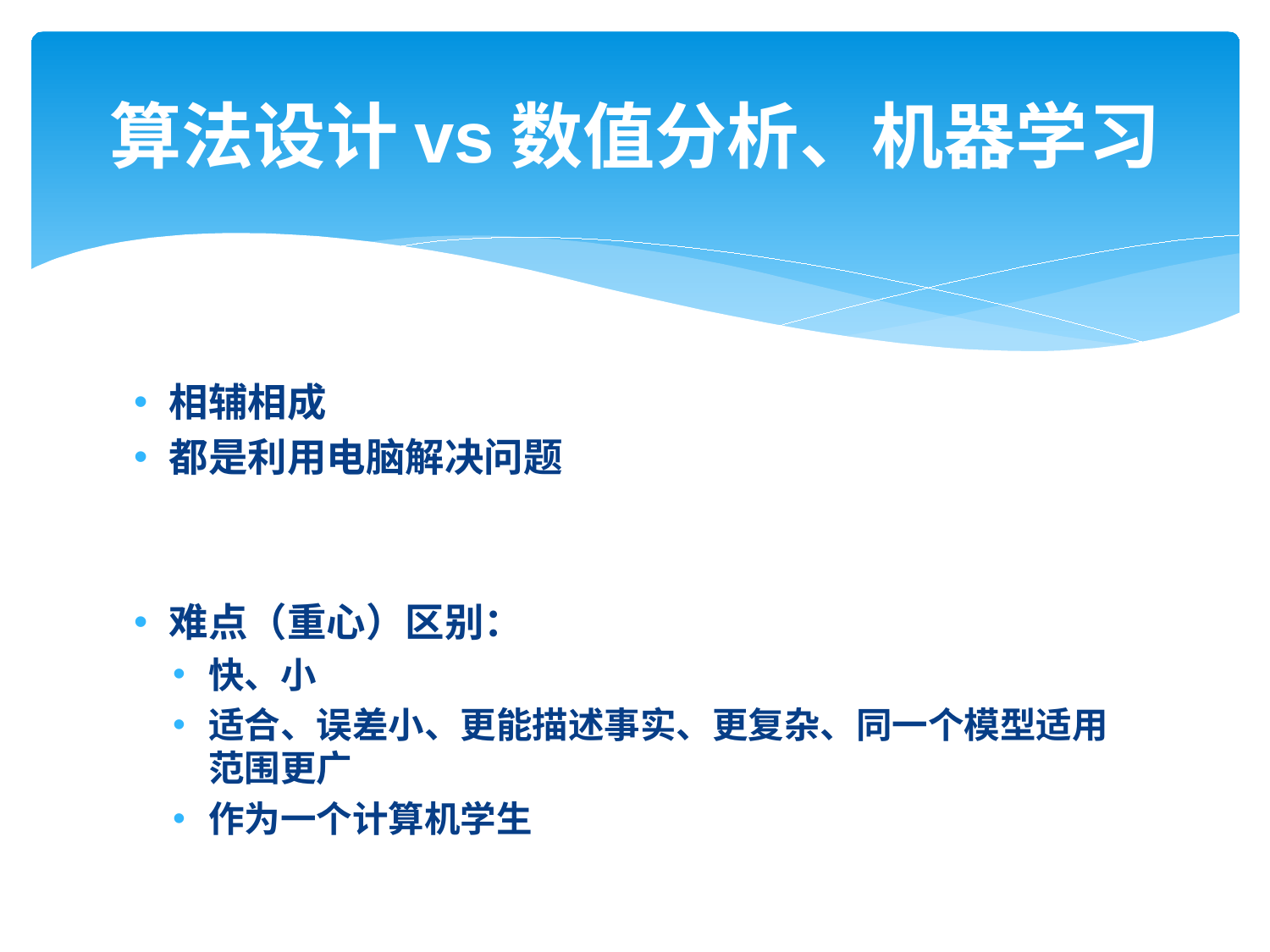

# 算法设计vs数值分析、机器学习
相辅相成
都是利用电脑解决问题

难点（重心）区别：
快、小
适合、误差小、更能描述事实、更复杂、同一个模型适用范围更广
作为一个计算机学生